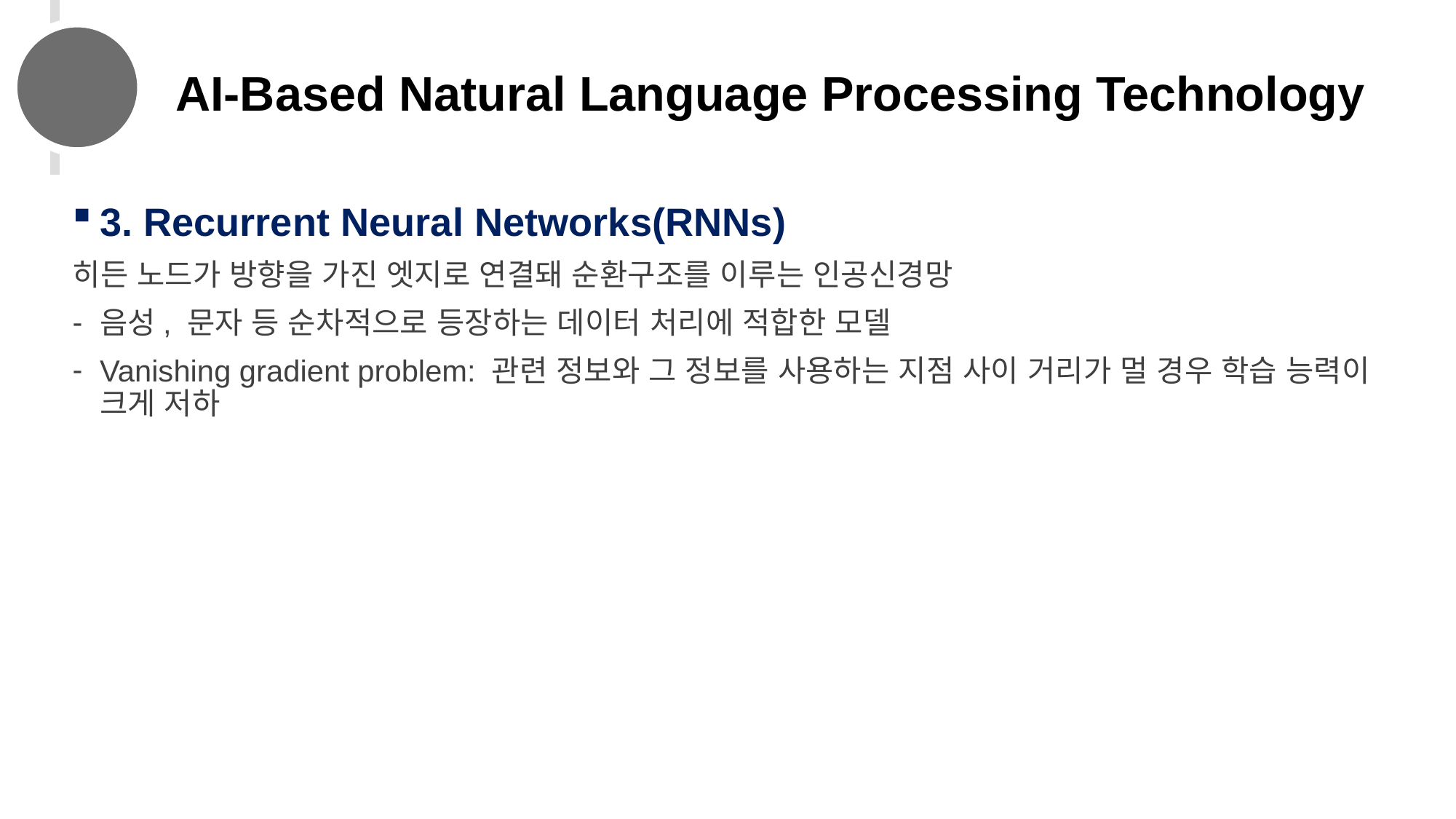

# AI-Based Natural Language Processing Technology
3. Recurrent Neural Networks(RNNs)
히든 노드가 방향을 가진 엣지로 연결돼 순환구조를 이루는 인공신경망
음성, 문자 등 순차적으로 등장하는 데이터 처리에 적합한 모델
Vanishing gradient problem: 관련 정보와 그 정보를 사용하는 지점 사이 거리가 멀 경우 학습 능력이 크게 저하